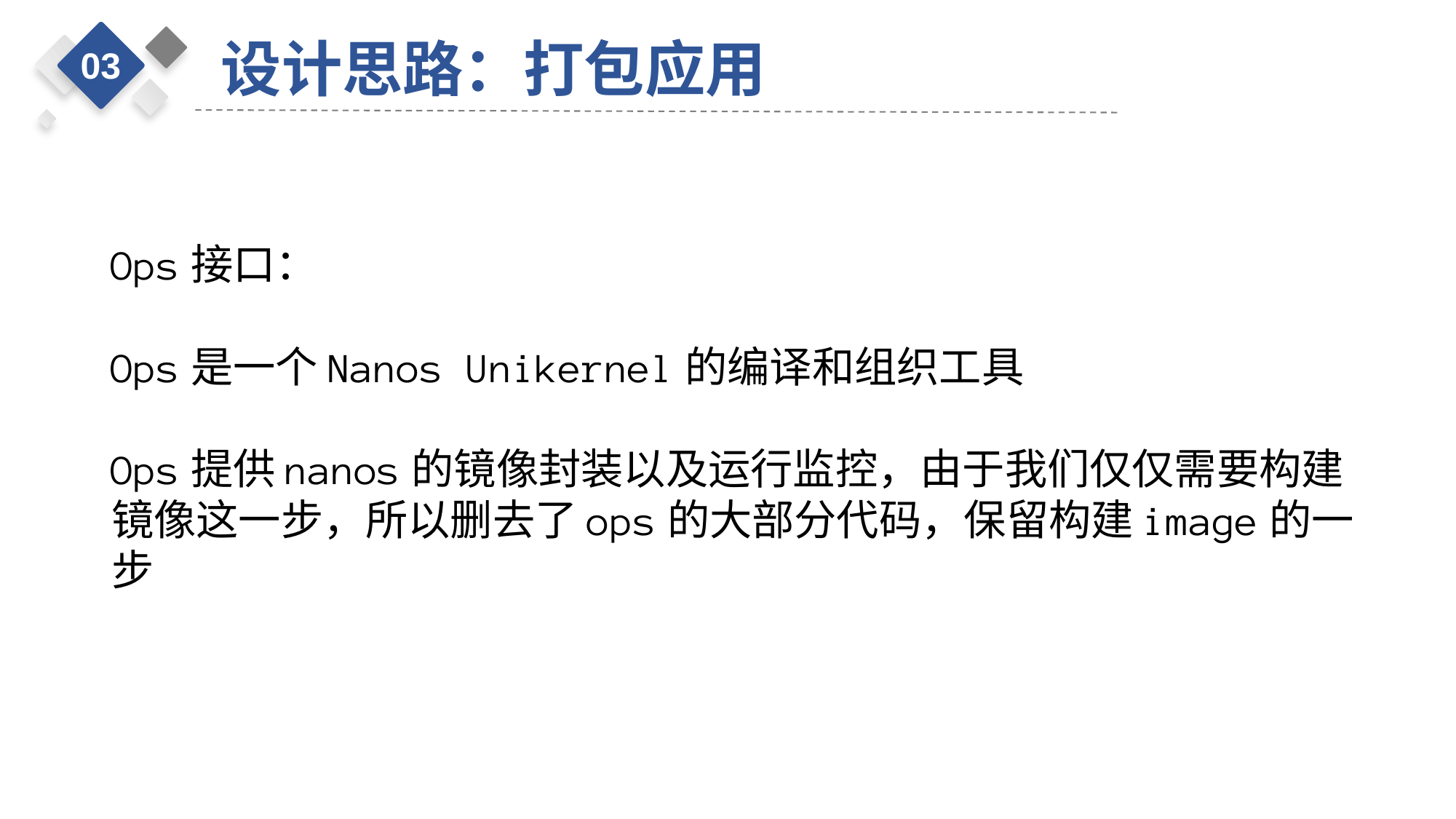

设计思路：打包应用

03

Ops接口：

Ops是一个Nanos Unikernel的编译和组织工具

Ops提供nanos的镜像封装以及运行监控，由于我们仅仅需要构建镜像这一步，所以删去了ops的大部分代码，保留构建image的一步